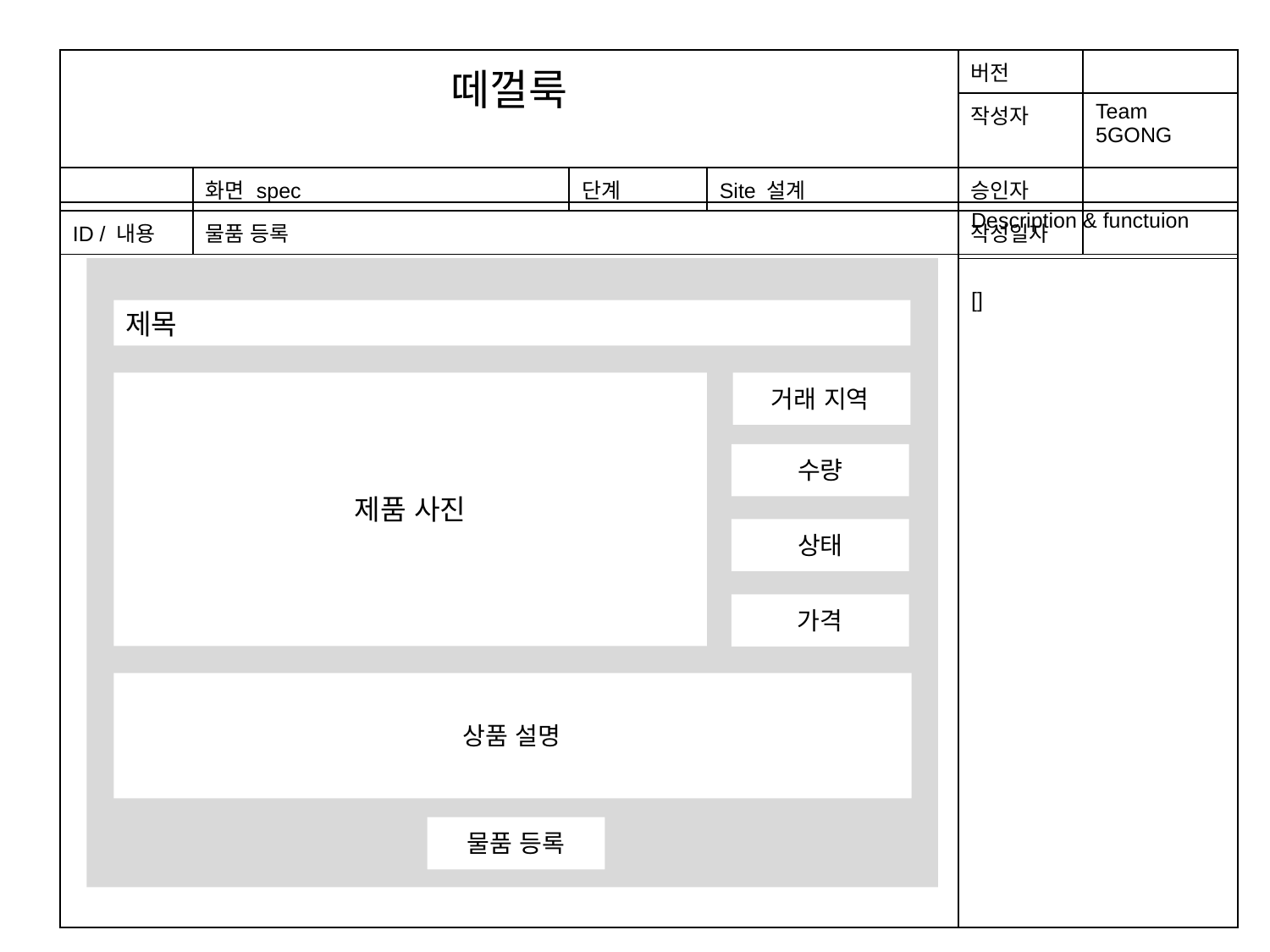

| 떼껄룩 |  |  |  | 버전 |  |
| --- | --- | --- | --- | --- | --- |
|  |  |  |  | 작성자 | Team 5GONG |
|  | 화면 spec | 단계 | Site 설계 | 승인자 |  |
| ID / 내용 | 물품 등록 |  |  | 작성일자 |  |
|  | Description & functuion |
| --- | --- |
|  | [] |

제목

거래 지역

수량
제품 사진

상태

가격

상품 설명

물품 등록